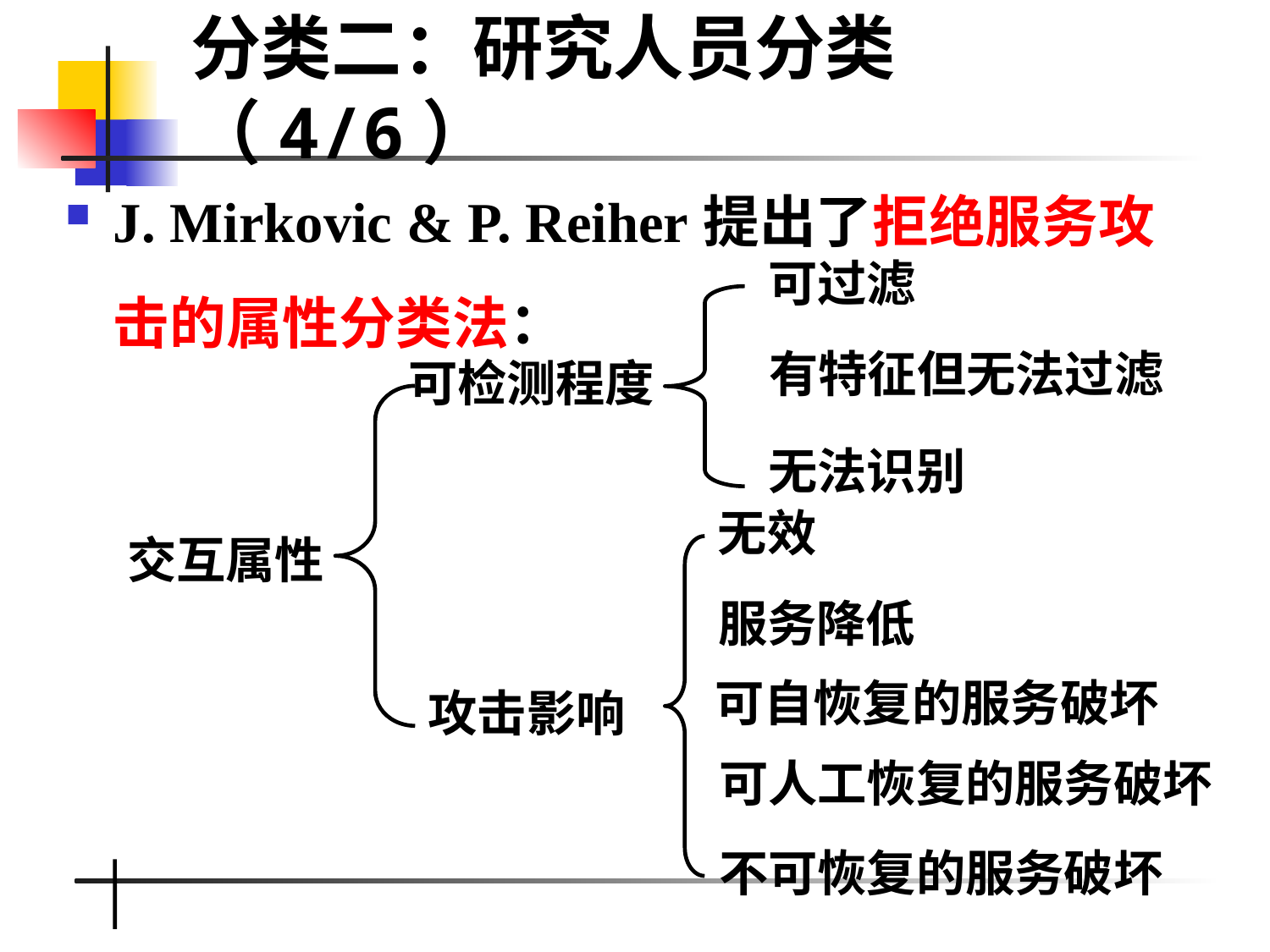

分类二：研究人员分类（4/6）
J. Mirkovic & P. Reiher提出了拒绝服务攻击的属性分类法：
可过滤

有特征但无法过滤
无法识别
可检测程度

　　交互属性
无效

服务降低
可自恢复的服务破坏
可人工恢复的服务破坏
不可恢复的服务破坏
攻击影响